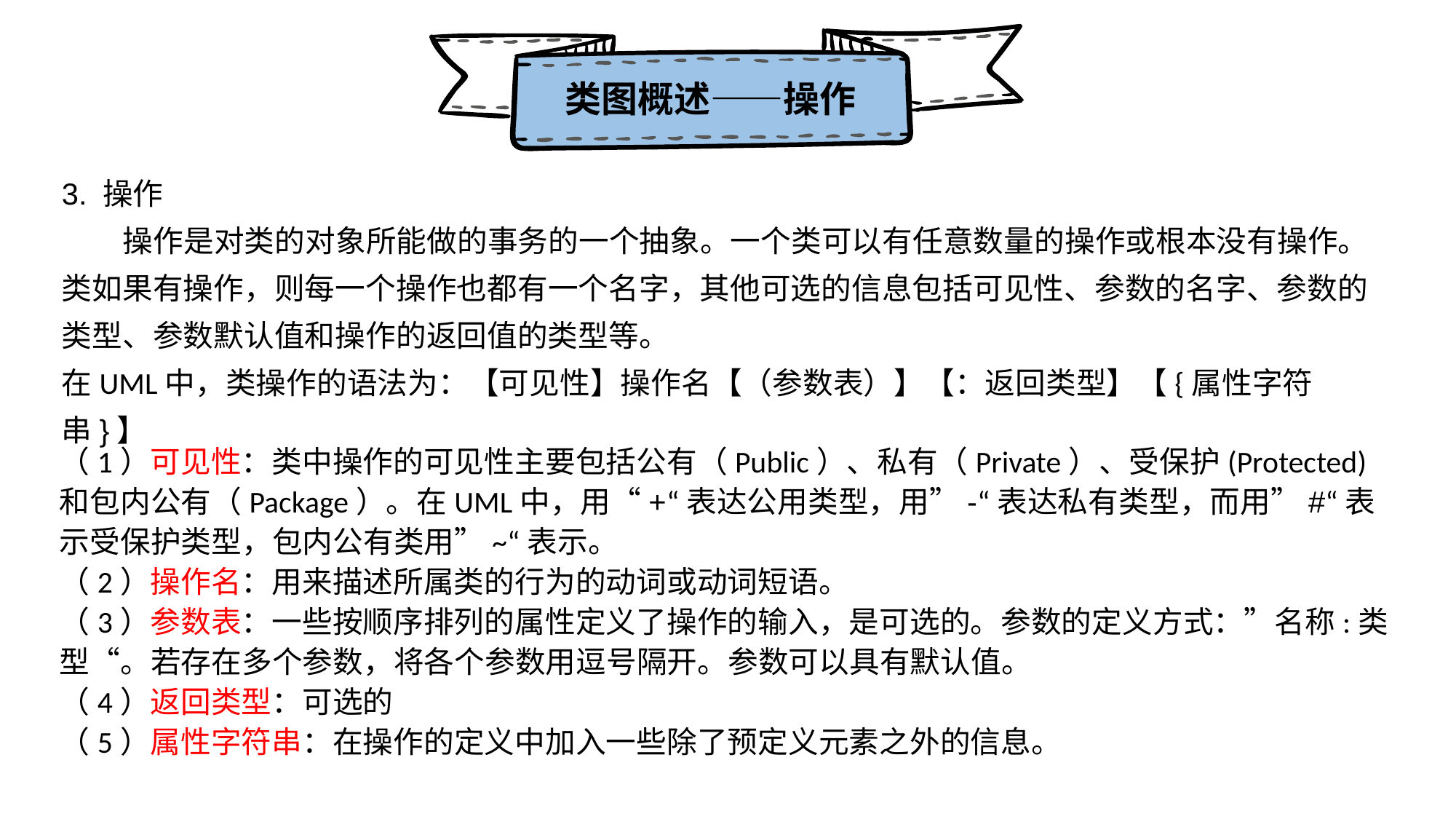

类图概述——操作
3. 操作
        操作是对类的对象所能做的事务的一个抽象。一个类可以有任意数量的操作或根本没有操作。类如果有操作，则每一个操作也都有一个名字，其他可选的信息包括可见性、参数的名字、参数的类型、参数默认值和操作的返回值的类型等。
在UML中，类操作的语法为：【可见性】操作名【（参数表）】【：返回类型】【{属性字符串}】
（1）可见性：类中操作的可见性主要包括公有（Public）、私有（Private）、受保护(Protected)和包内公有（Package）。在UML中，用“+“表达公用类型，用”-“表达私有类型，而用”#“表示受保护类型，包内公有类用”~“表示。
（2）操作名：用来描述所属类的行为的动词或动词短语。
（3）参数表：一些按顺序排列的属性定义了操作的输入，是可选的。参数的定义方式：”名称:类型“。若存在多个参数，将各个参数用逗号隔开。参数可以具有默认值。
（4）返回类型：可选的
（5）属性字符串：在操作的定义中加入一些除了预定义元素之外的信息。